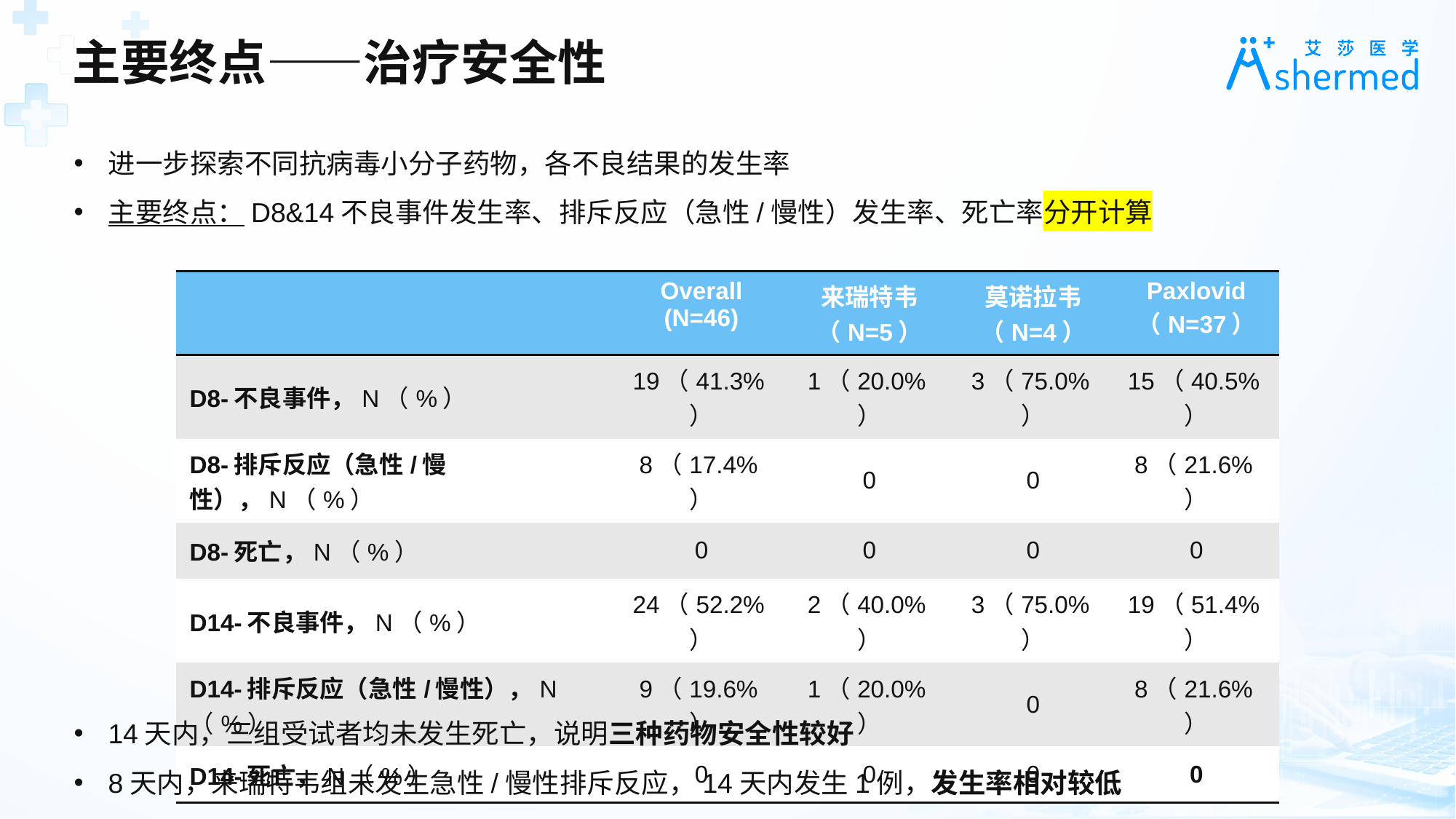

主要终点——治疗安全性
进一步探索不同抗病毒小分子药物，各不良结果的发生率
主要终点：D8&14不良事件发生率、排斥反应（急性/慢性）发生率、死亡率分开计算

|  | Overall (N=46) | 来瑞特韦 （N=5） | 莫诺拉韦 （N=4） | Paxlovid （N=37） |
| --- | --- | --- | --- | --- |
| D8-不良事件，N（%） | 19（41.3%） | 1（20.0%） | 3（75.0%） | 15（40.5%） |
| D8-排斥反应（急性/慢性），N（%） | 8（17.4%） | 0 | 0 | 8（21.6%） |
| D8-死亡，N（%） | 0 | 0 | 0 | 0 |
| D14-不良事件，N（%） | 24（52.2%） | 2（40.0%） | 3（75.0%） | 19（51.4%） |
| D14-排斥反应（急性/慢性），N（%） | 9（19.6%） | 1（20.0%） | 0 | 8（21.6%） |
| D14-死亡，N（%） | 0 | 0 | 0 | 0 |
14天内，三组受试者均未发生死亡，说明三种药物安全性较好
8天内，来瑞特韦组未发生急性/慢性排斥反应，14天内发生1例，发生率相对较低